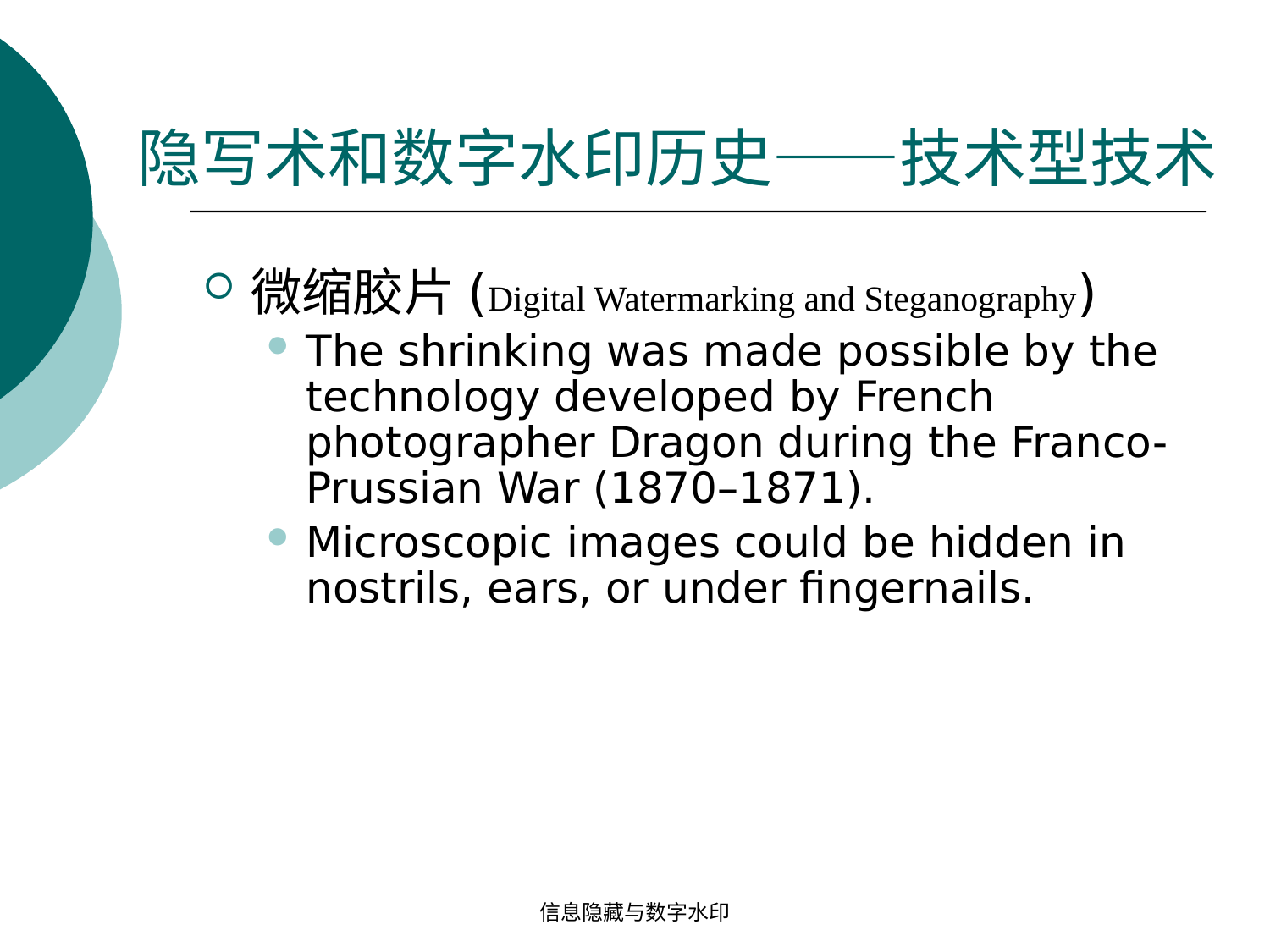

# 隐写术和数字水印历史——技术型技术
微缩胶片(Digital Watermarking and Steganography)
The shrinking was made possible by the technology developed by French photographer Dragon during the Franco-Prussian War (1870–1871).
Microscopic images could be hidden in nostrils, ears, or under fingernails.

信息隐藏与数字水印
32